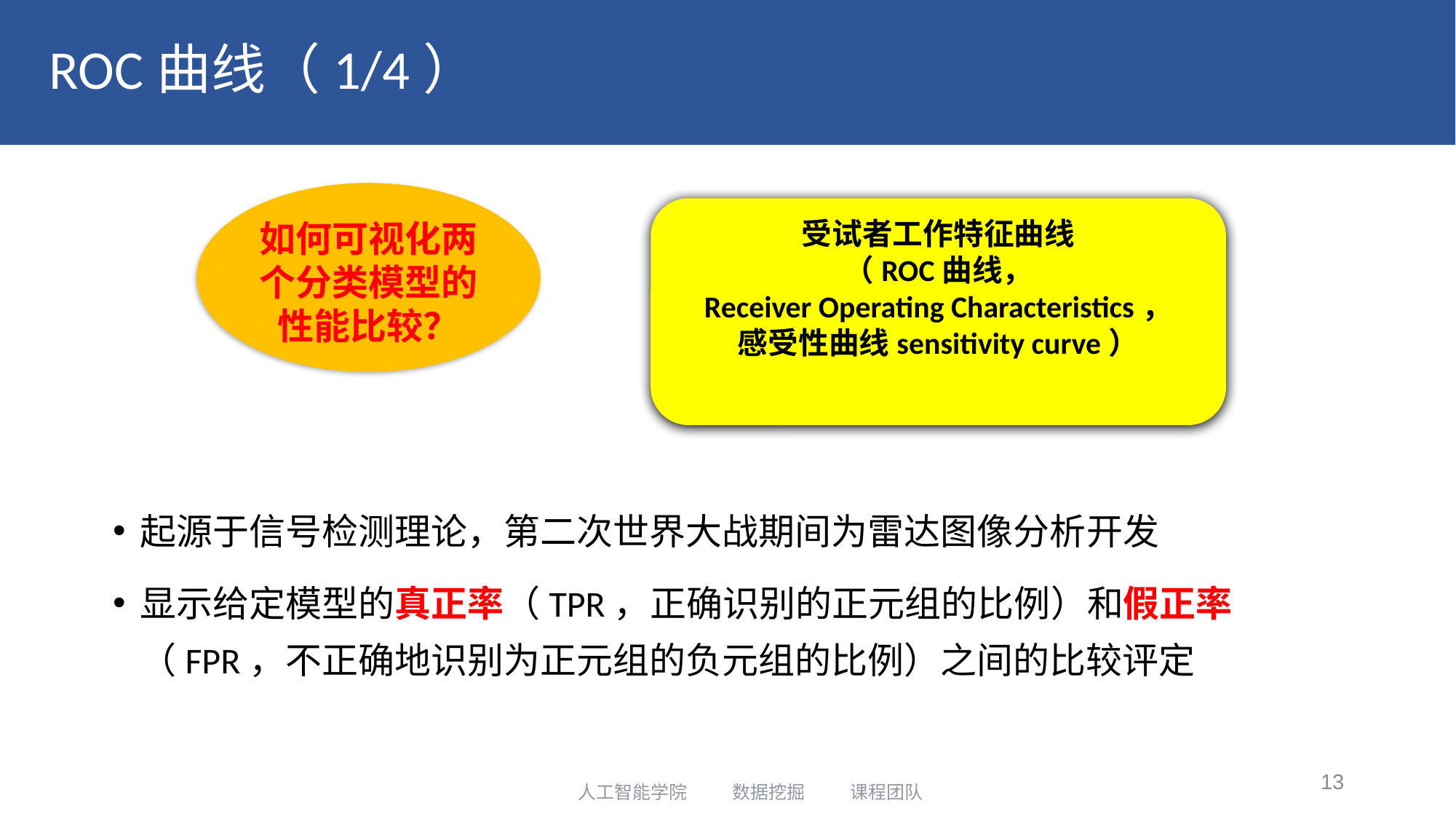

# ROC曲线（1/4）
如何可视化两个分类模型的性能比较？
受试者工作特征曲线
（ROC曲线，
Receiver Operating Characteristics，
感受性曲线sensitivity curve）
起源于信号检测理论，第二次世界大战期间为雷达图像分析开发
显示给定模型的真正率（TPR，正确识别的正元组的比例）和假正率（FPR，不正确地识别为正元组的负元组的比例）之间的比较评定
13
人工智能学院        数据挖掘        课程团队